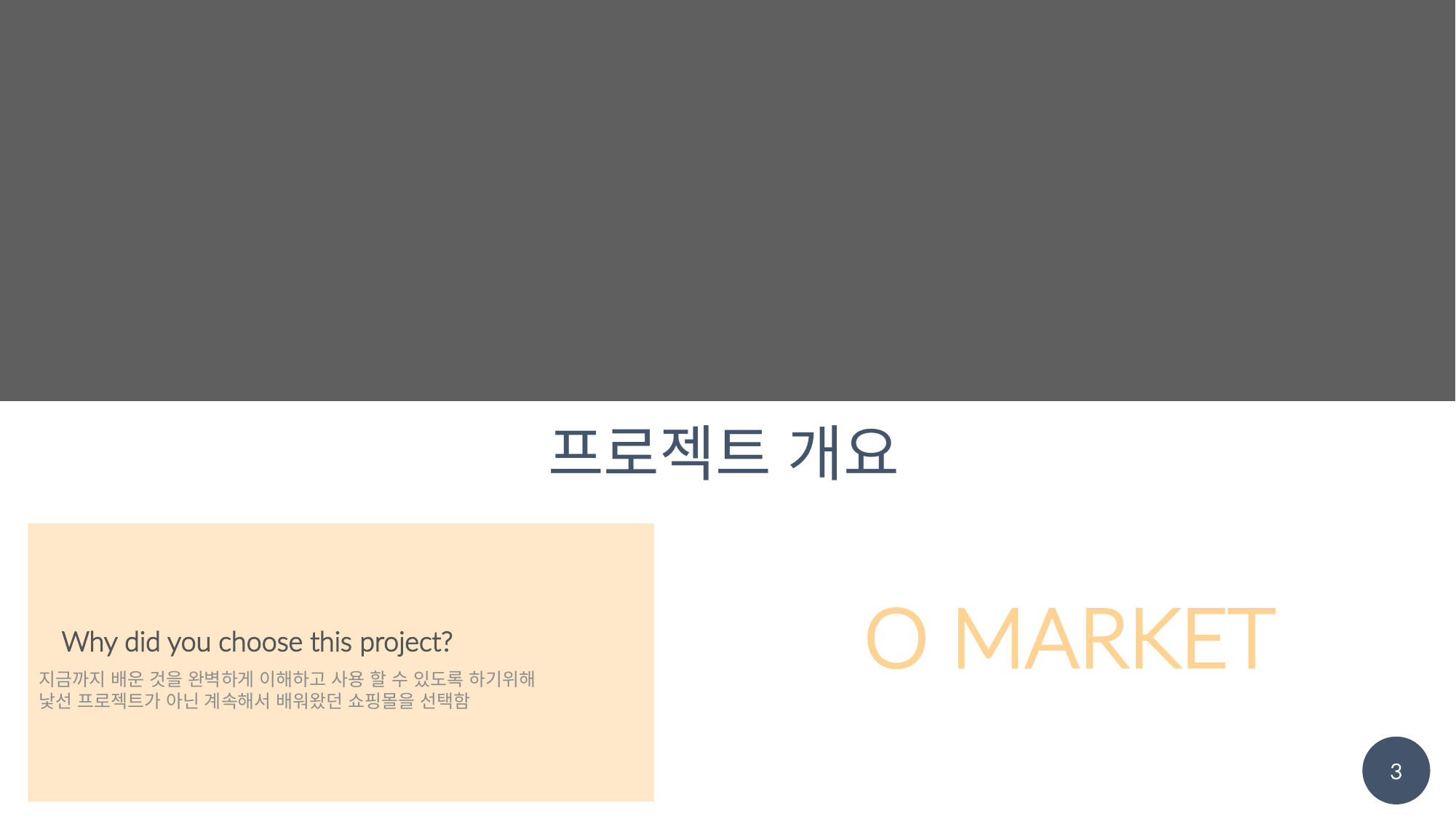

프로젝트 개요

O MARKET
Why did you choose this project?
지금까지 배운 것을 완벽하게 이해하고 사용 할 수 있도록 하기위해
낯선 프로젝트가 아닌 계속해서 배워왔던 쇼핑몰을 선택함
3